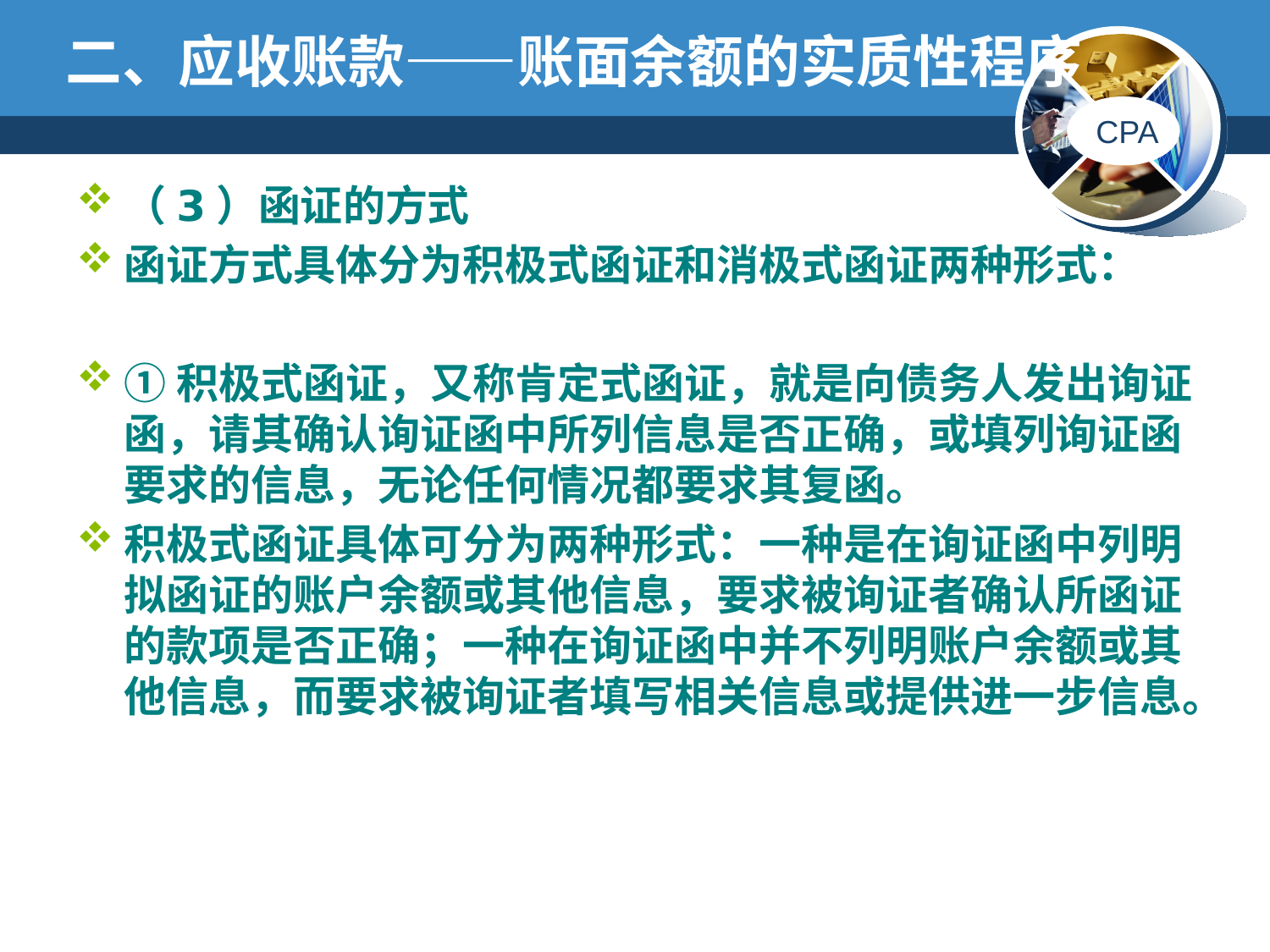

# 二、应收账款——账面余额的实质性程序
（3）函证的方式
函证方式具体分为积极式函证和消极式函证两种形式：

①积极式函证，又称肯定式函证，就是向债务人发出询证函，请其确认询证函中所列信息是否正确，或填列询证函要求的信息，无论任何情况都要求其复函。
积极式函证具体可分为两种形式：一种是在询证函中列明拟函证的账户余额或其他信息，要求被询证者确认所函证的款项是否正确；一种在询证函中并不列明账户余额或其他信息，而要求被询证者填写相关信息或提供进一步信息。